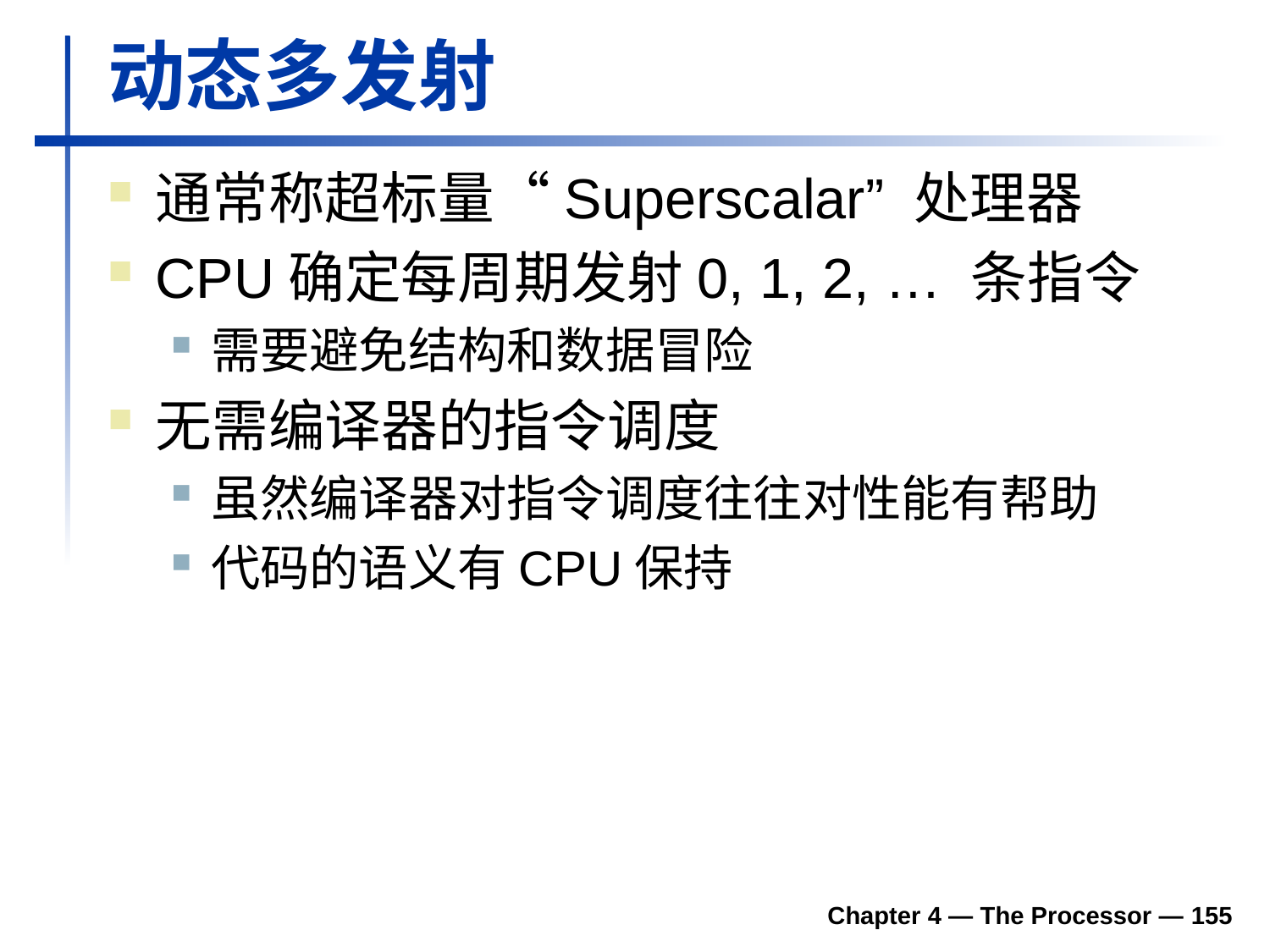

# 动态多发射
通常称超标量“Superscalar” 处理器
CPU确定每周期发射0, 1, 2, … 条指令
需要避免结构和数据冒险
无需编译器的指令调度
虽然编译器对指令调度往往对性能有帮助
代码的语义有CPU保持
Chapter 4 — The Processor — 155